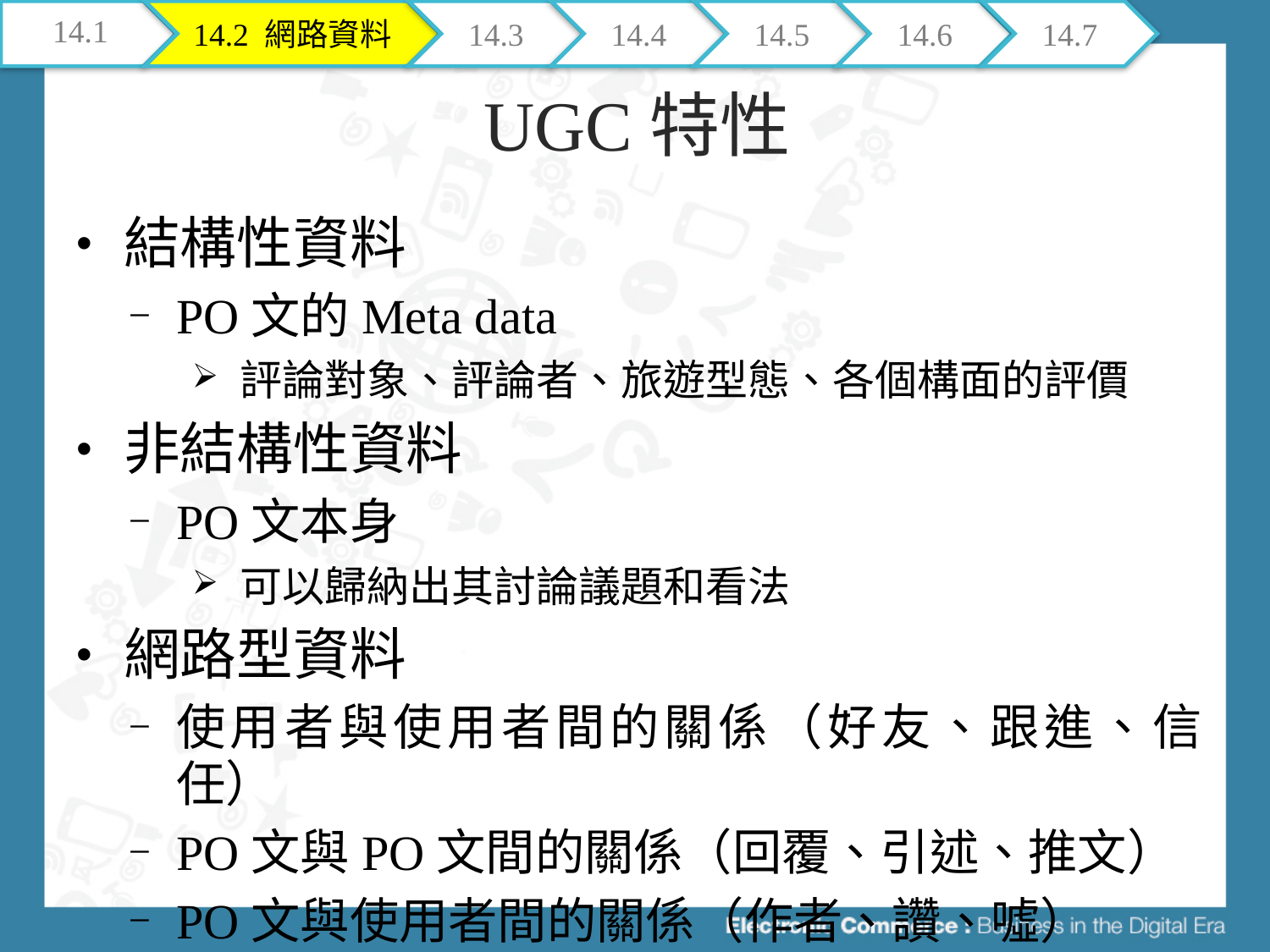

14.1
14.2 網路資料
14.3
14.4
14.5
14.6
14.7
# UGC特性
結構性資料
PO文的Meta data
評論對象、評論者、旅遊型態、各個構面的評價
非結構性資料
PO文本身
可以歸納出其討論議題和看法
網路型資料
使用者與使用者間的關係（好友、跟進、信任）
PO文與PO文間的關係（回覆、引述、推文）
PO文與使用者間的關係（作者、讚、噓）